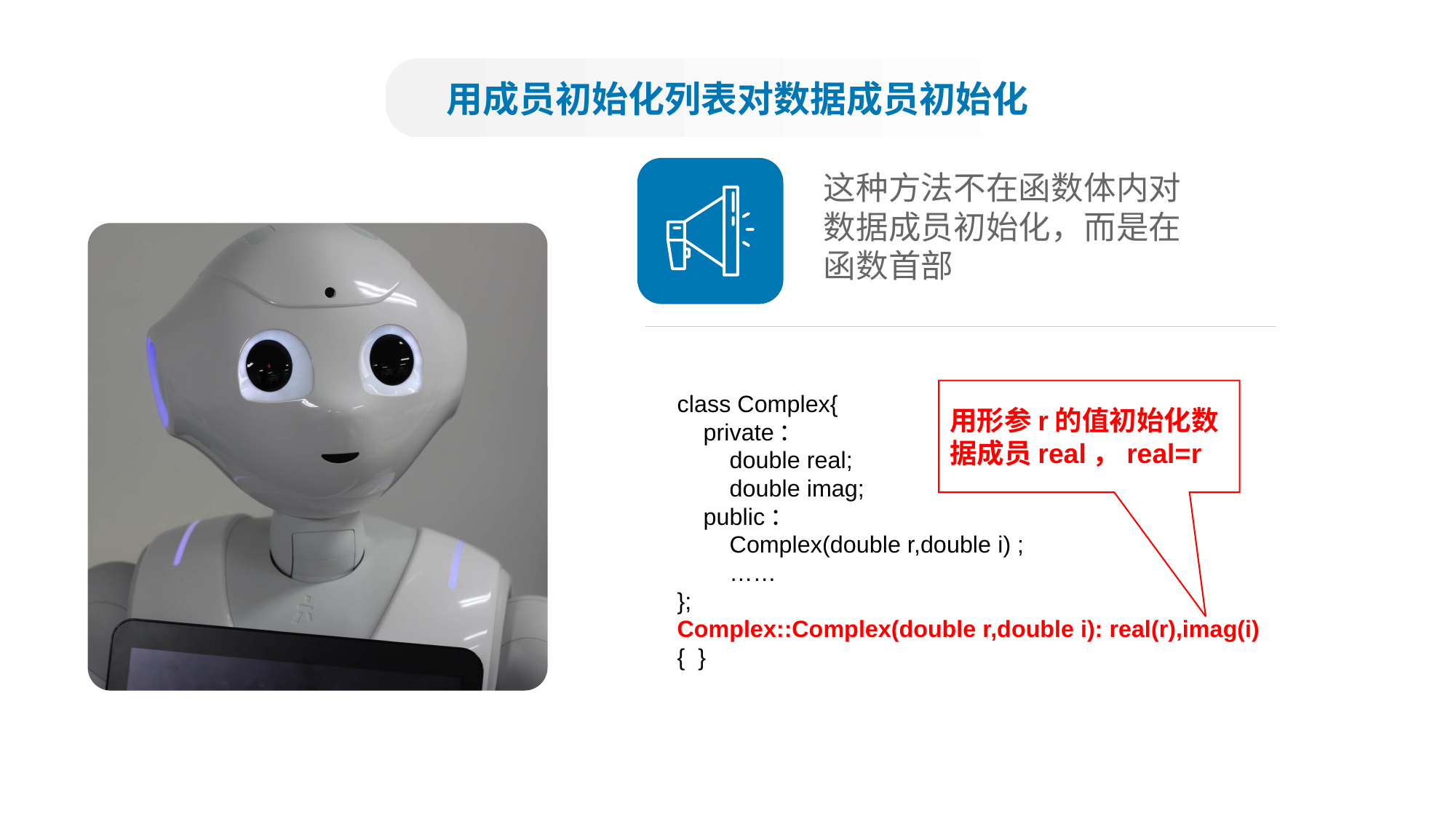

用成员初始化列表对数据成员初始化

这种方法不在函数体内对
数据成员初始化，而是在
函数首部

用形参r的值初始化数据成员real，real=r
class Complex{
    private：
        double real;
        double imag;
    public：
        Complex(double r,double i) ;
        ……
};
Complex::Complex(double r,double i): real(r),imag(i)
{  }